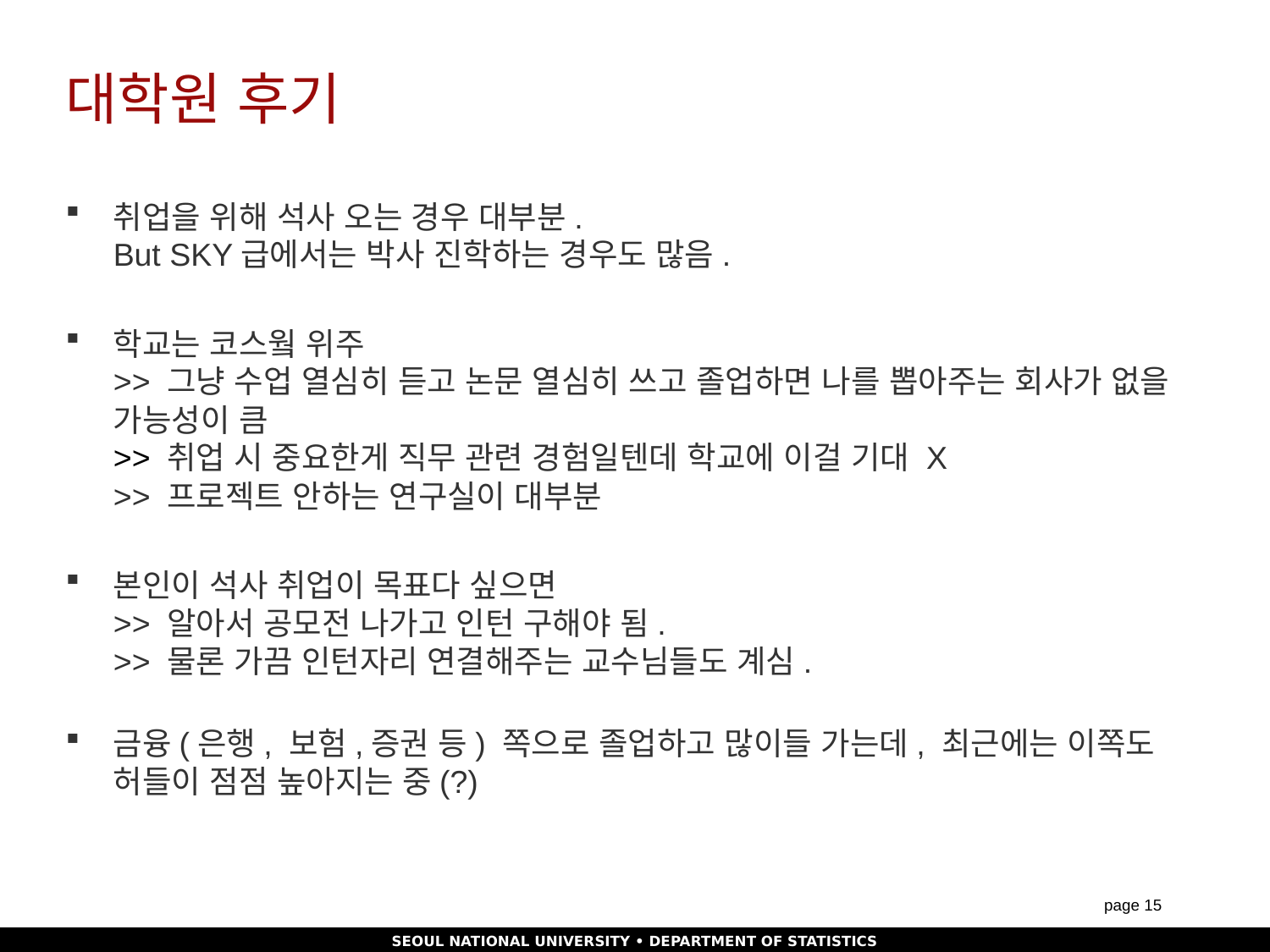

# 대학원 후기
취업을 위해 석사 오는 경우 대부분.
But SKY급에서는 박사 진학하는 경우도 많음.

학교는 코스웤 위주
>> 그냥 수업 열심히 듣고 논문 열심히 쓰고 졸업하면 나를 뽑아주는 회사가 없을 가능성이 큼
>> 취업 시 중요한게 직무 관련 경험일텐데 학교에 이걸 기대 X
>> 프로젝트 안하는 연구실이 대부분

본인이 석사 취업이 목표다 싶으면
>> 알아서 공모전 나가고 인턴 구해야 됨.
>> 물론 가끔 인턴자리 연결해주는 교수님들도 계심.
금융(은행, 보험,증권 등) 쪽으로 졸업하고 많이들 가는데, 최근에는 이쪽도 허들이 점점 높아지는 중(?)

page 15